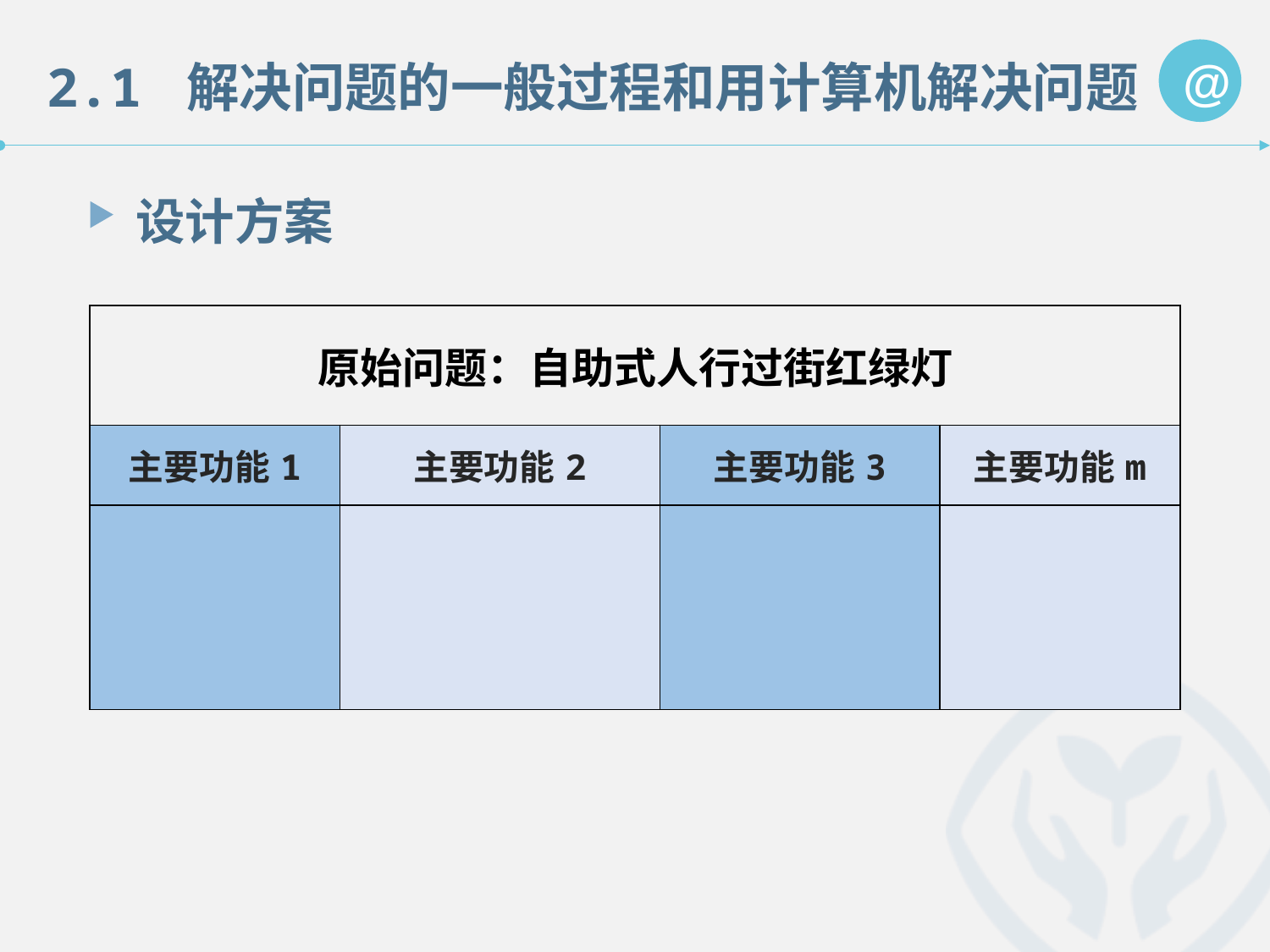

设计方案

| 原始问题：自助式人行过街红绿灯 |  |  |  |
| --- | --- | --- | --- |
| 主要功能1 | 主要功能2 | 主要功能3 | 主要功能m |
|  |  |  |  |